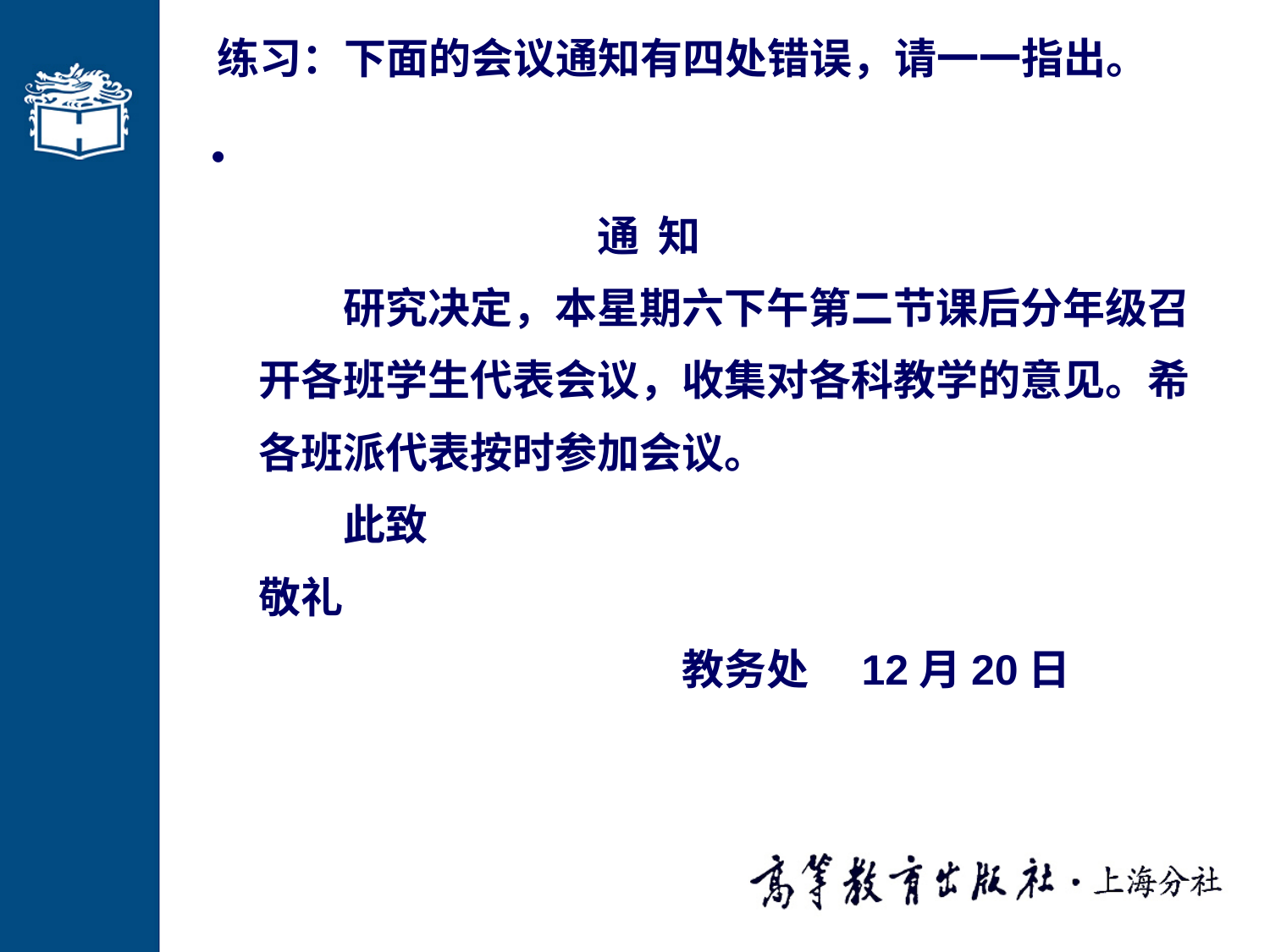

# 练习：下面的会议通知有四处错误，请一一指出。
　　　　　　　　通  知
　　研究决定，本星期六下午第二节课后分年级召开各班学生代表会议，收集对各科教学的意见。希各班派代表按时参加会议。
　　此致
敬礼
　　　　　　　　　　教务处　12月20日